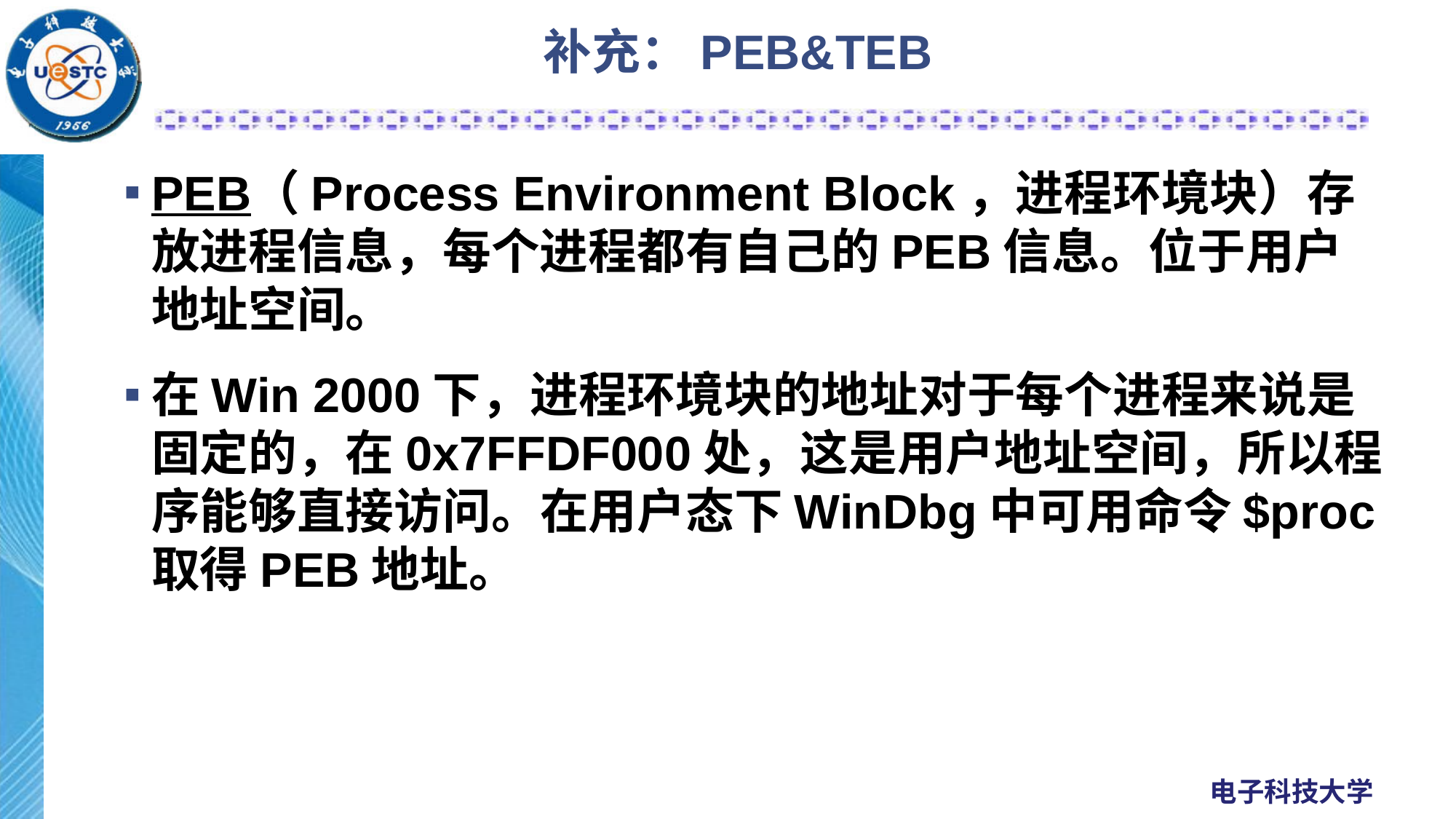

www.uestc.edu.cn
UESTC
# 补充：PEB&TEB
PEB（Process Environment Block，进程环境块）存放进程信息，每个进程都有自己的PEB信息。位于用户地址空间。
在Win 2000下，进程环境块的地址对于每个进程来说是固定的，在0x7FFDF000处，这是用户地址空间，所以程序能够直接访问。在用户态下WinDbg中可用命令$proc取得PEB地址。